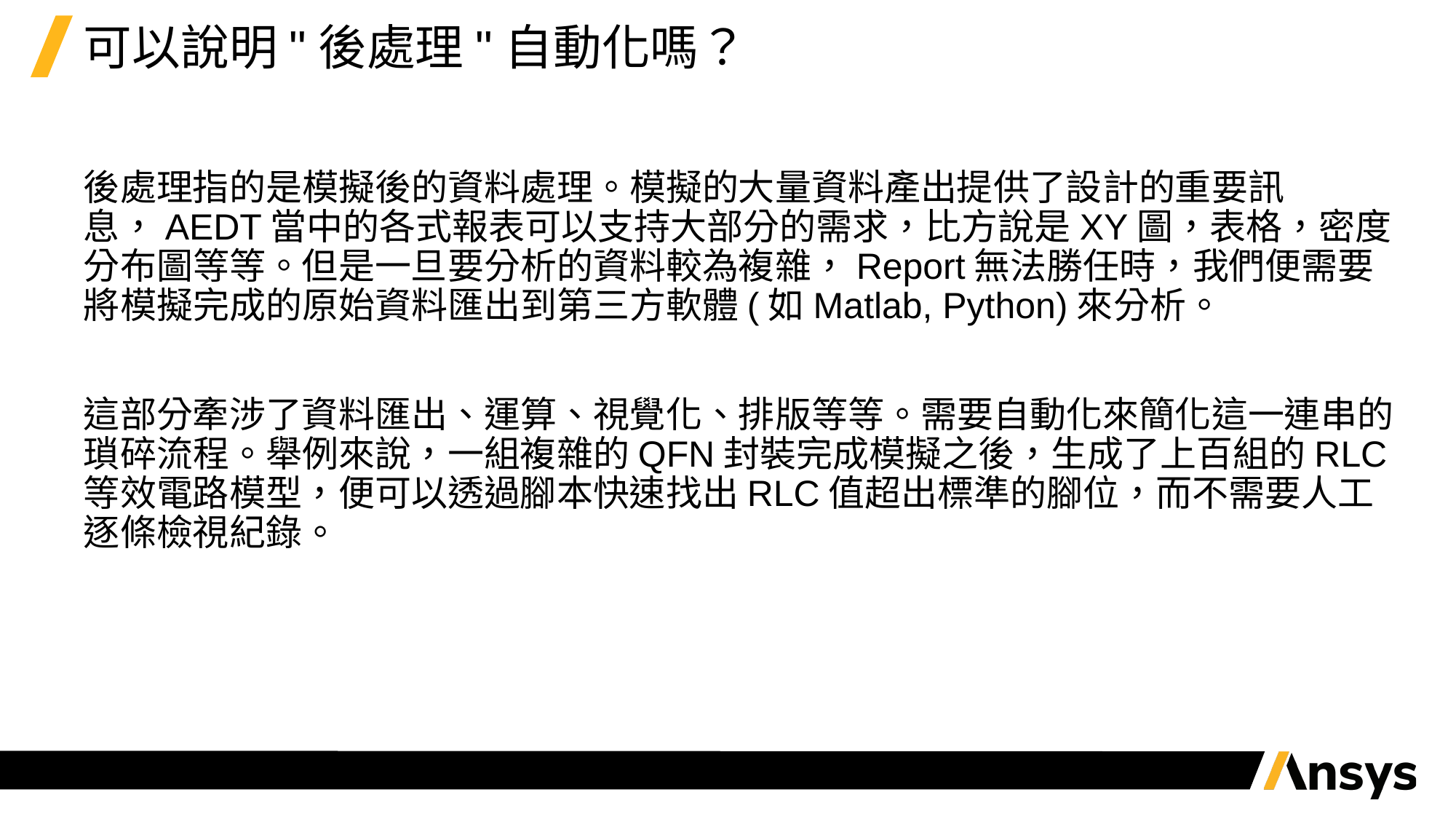

# 可以說明"後處理"自動化嗎？
後處理指的是模擬後的資料處理。模擬的大量資料產出提供了設計的重要訊息，AEDT當中的各式報表可以支持大部分的需求，比方說是XY圖，表格，密度分布圖等等。但是一旦要分析的資料較為複雜，Report無法勝任時，我們便需要將模擬完成的原始資料匯出到第三方軟體(如Matlab, Python)來分析。

這部分牽涉了資料匯出、運算、視覺化、排版等等。需要自動化來簡化這一連串的瑣碎流程。舉例來說，一組複雜的QFN封裝完成模擬之後，生成了上百組的RLC等效電路模型，便可以透過腳本快速找出RLC值超出標準的腳位，而不需要人工逐條檢視紀錄。